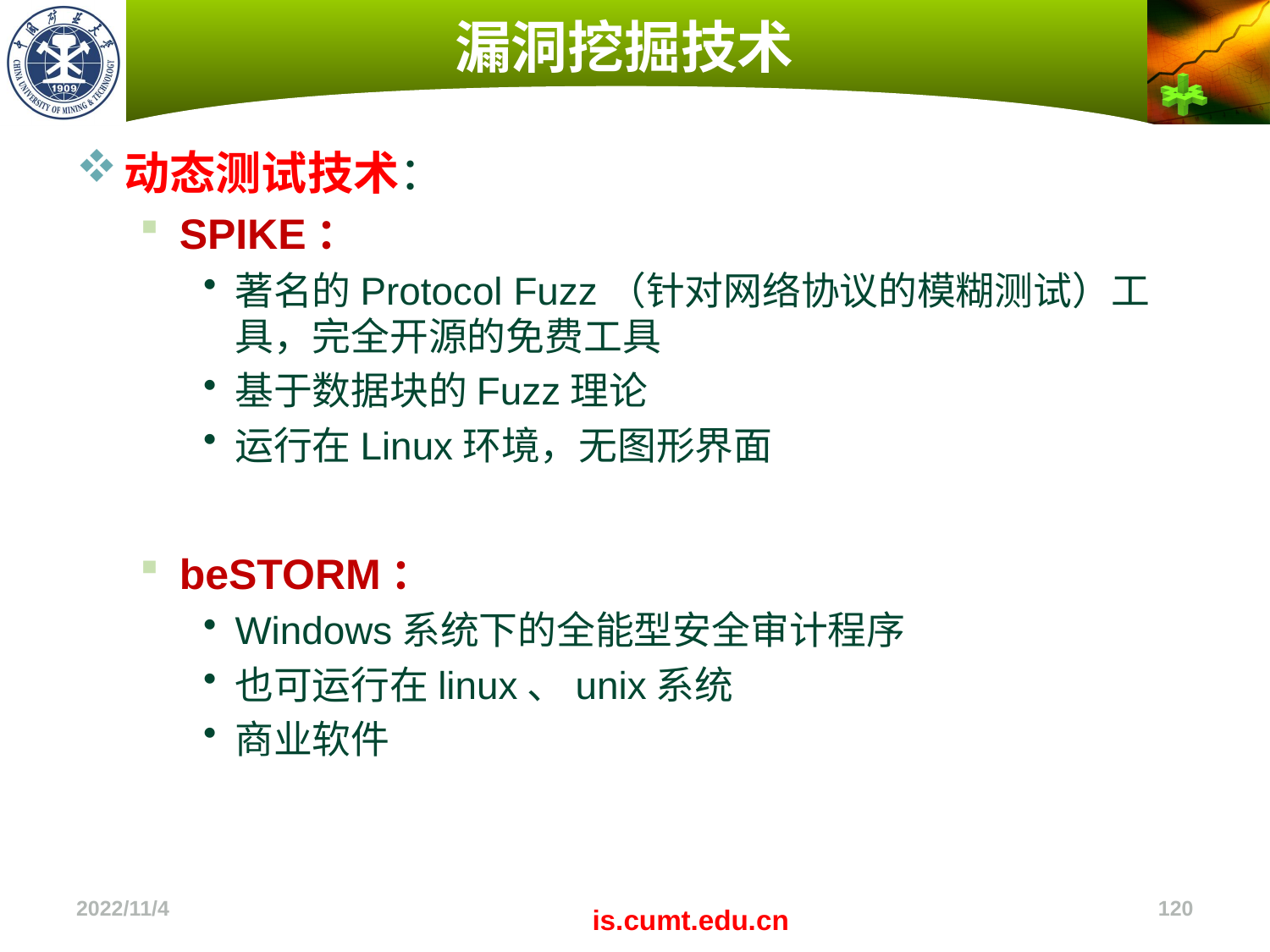

# 漏洞挖掘技术
动态测试技术：
SPIKE：
著名的Protocol Fuzz（针对网络协议的模糊测试）工具，完全开源的免费工具
基于数据块的Fuzz理论
运行在Linux环境，无图形界面

beSTORM：
Windows系统下的全能型安全审计程序
也可运行在linux、unix系统
商业软件

2022/11/4
120
is.cumt.edu.cn